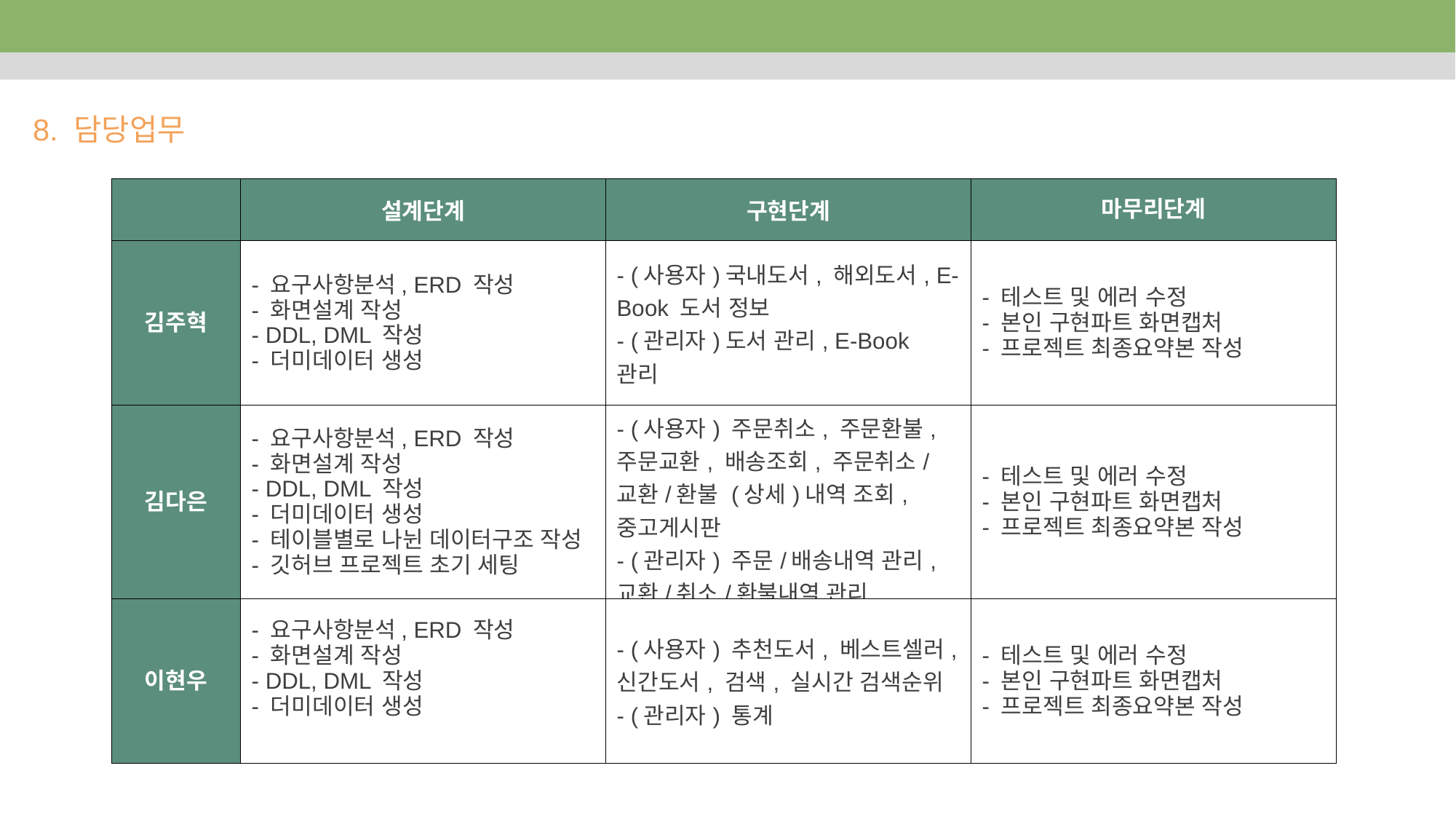

8. 담당업무
|  | 설계단계 | 구현단계 | 마무리단계 |
| --- | --- | --- | --- |
| 김주혁 | - 요구사항분석, ERD 작성 - 화면설계 작성 - DDL, DML 작성 - 더미데이터 생성 | - (사용자)국내도서, 해외도서, E-Book 도서 정보 - (관리자)도서 관리, E-Book 관리 | - 테스트 및 에러 수정 - 본인 구현파트 화면캡처 - 프로젝트 최종요약본 작성 |
| 김다은 | - 요구사항분석, ERD 작성 - 화면설계 작성 - DDL, DML 작성 - 더미데이터 생성 - 테이블별로 나뉜 데이터구조 작성 - 깃허브 프로젝트 초기 세팅 | - (사용자) 주문취소, 주문환불, 주문교환, 배송조회, 주문취소/교환/환불 (상세)내역 조회, 중고게시판 - (관리자) 주문/배송내역 관리, 교환/취소/환불내역 관리 | - 테스트 및 에러 수정 - 본인 구현파트 화면캡처 - 프로젝트 최종요약본 작성 |
| 이현우 | - 요구사항분석, ERD 작성 - 화면설계 작성 - DDL, DML 작성 - 더미데이터 생성 | - (사용자) 추천도서, 베스트셀러, 신간도서, 검색, 실시간 검색순위 - (관리자) 통계 | - 테스트 및 에러 수정 - 본인 구현파트 화면캡처 - 프로젝트 최종요약본 작성 |